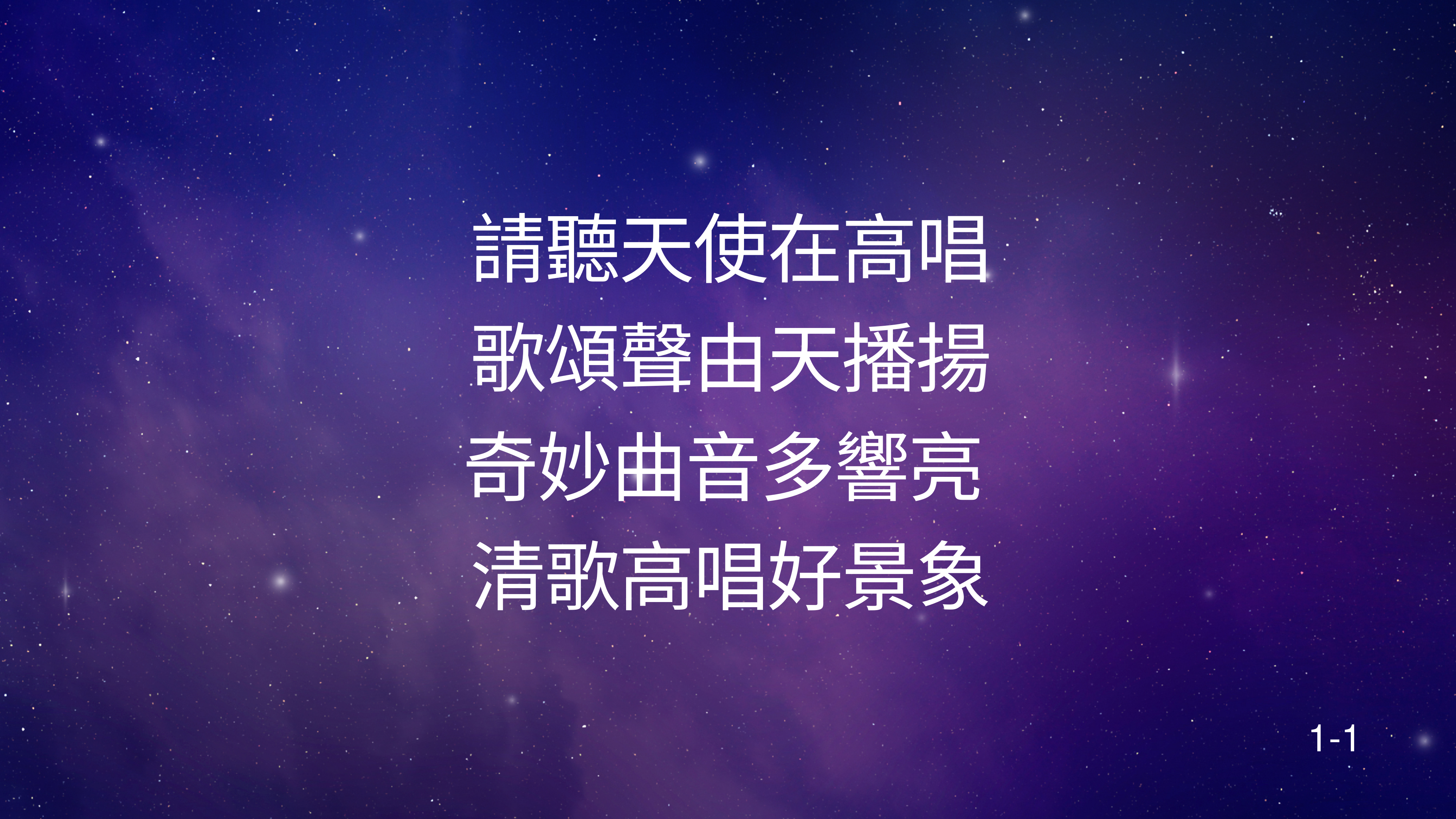

# 請聽天使在高唱​
歌頌聲由天播揚​
奇妙曲音多響亮 ​
清歌高唱好景象​
1-1